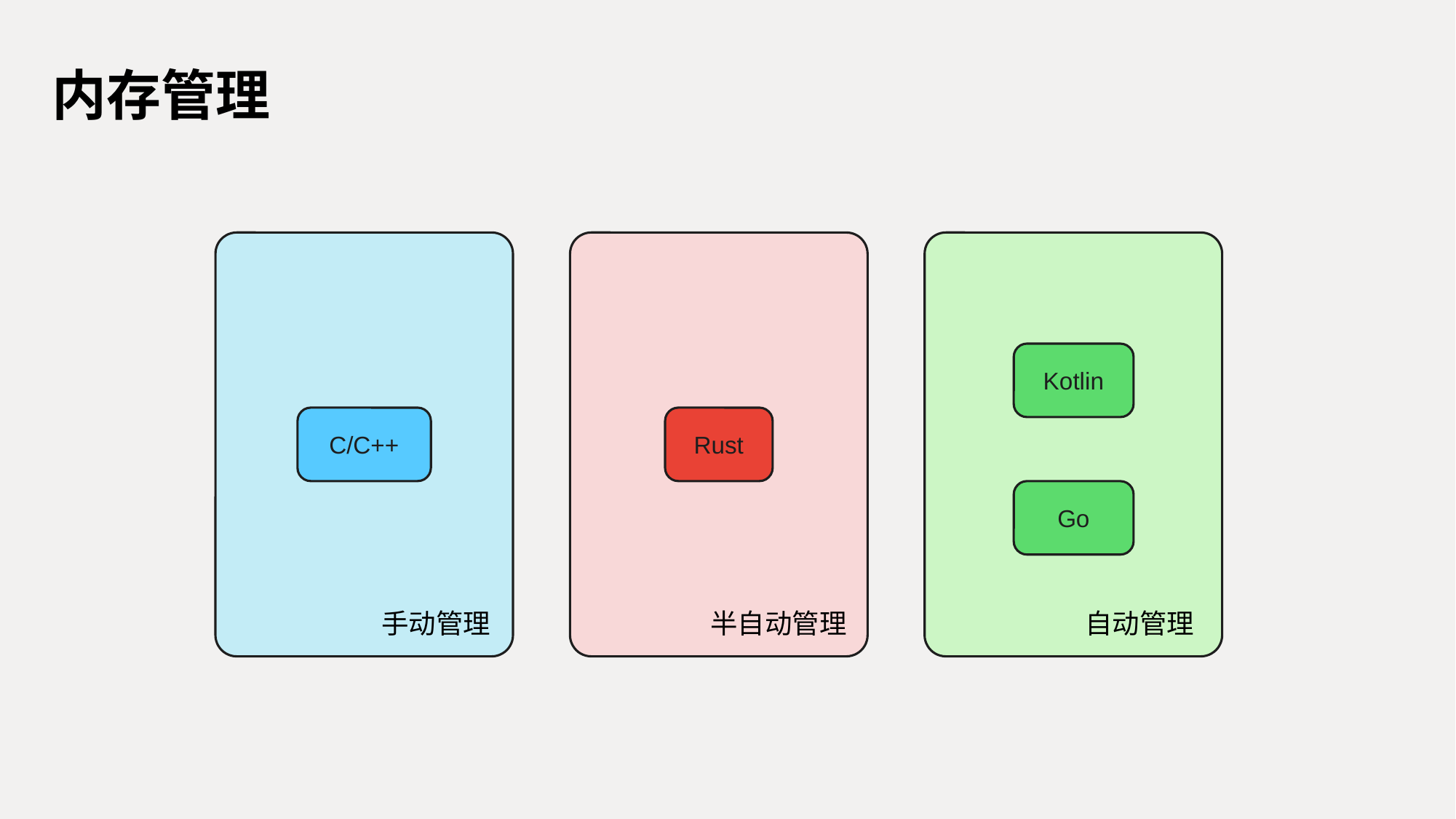

# 内存管理

Kotlin
C/C++
Rust
Go
手动管理
半自动管理
自动管理